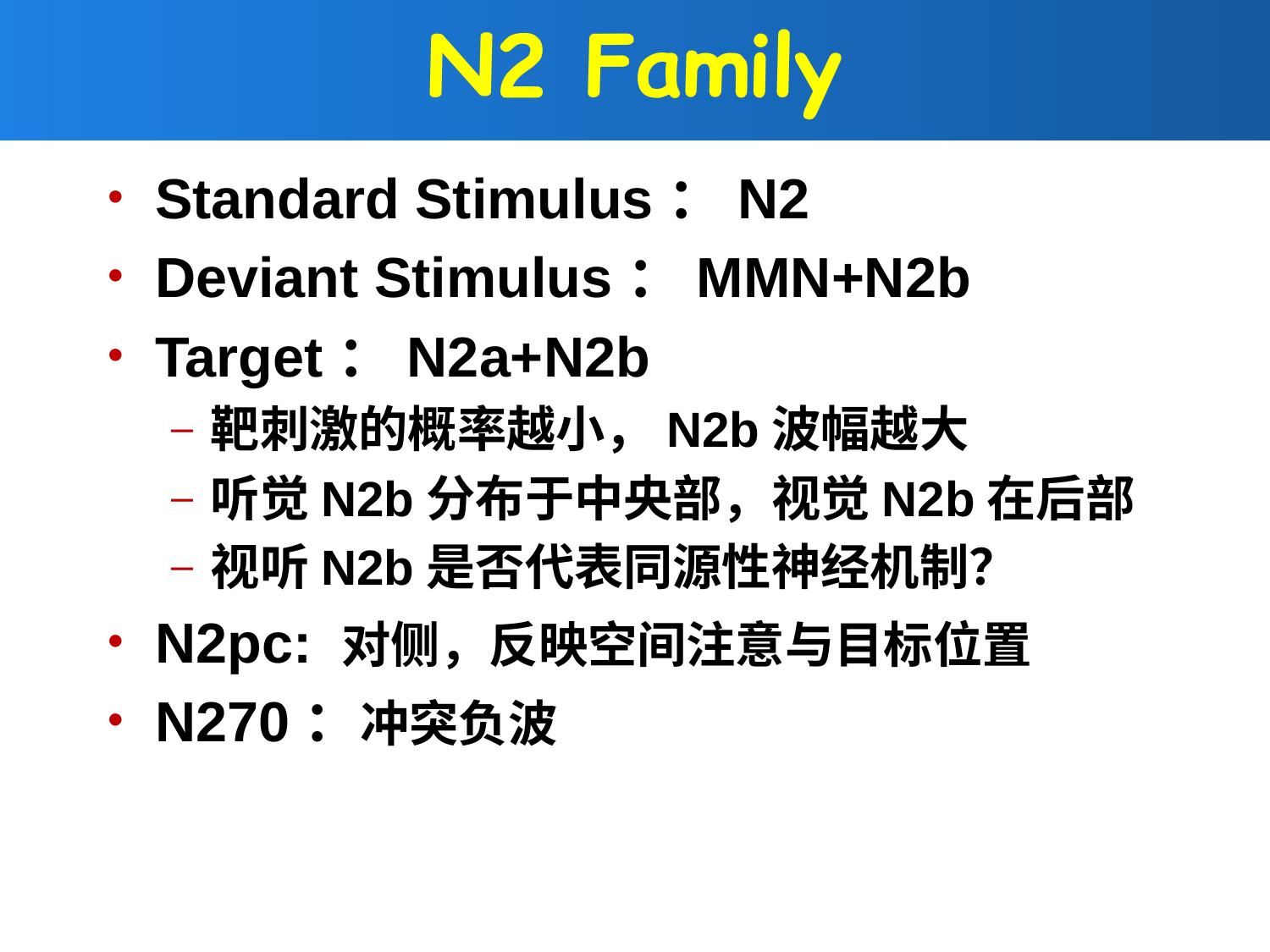

# N2 Family
Standard Stimulus：N2
Deviant Stimulus：MMN+N2b
Target：N2a+N2b
靶刺激的概率越小，N2b波幅越大
听觉N2b分布于中央部，视觉N2b在后部
视听N2b是否代表同源性神经机制？
N2pc: 对侧，反映空间注意与目标位置
N270：冲突负波